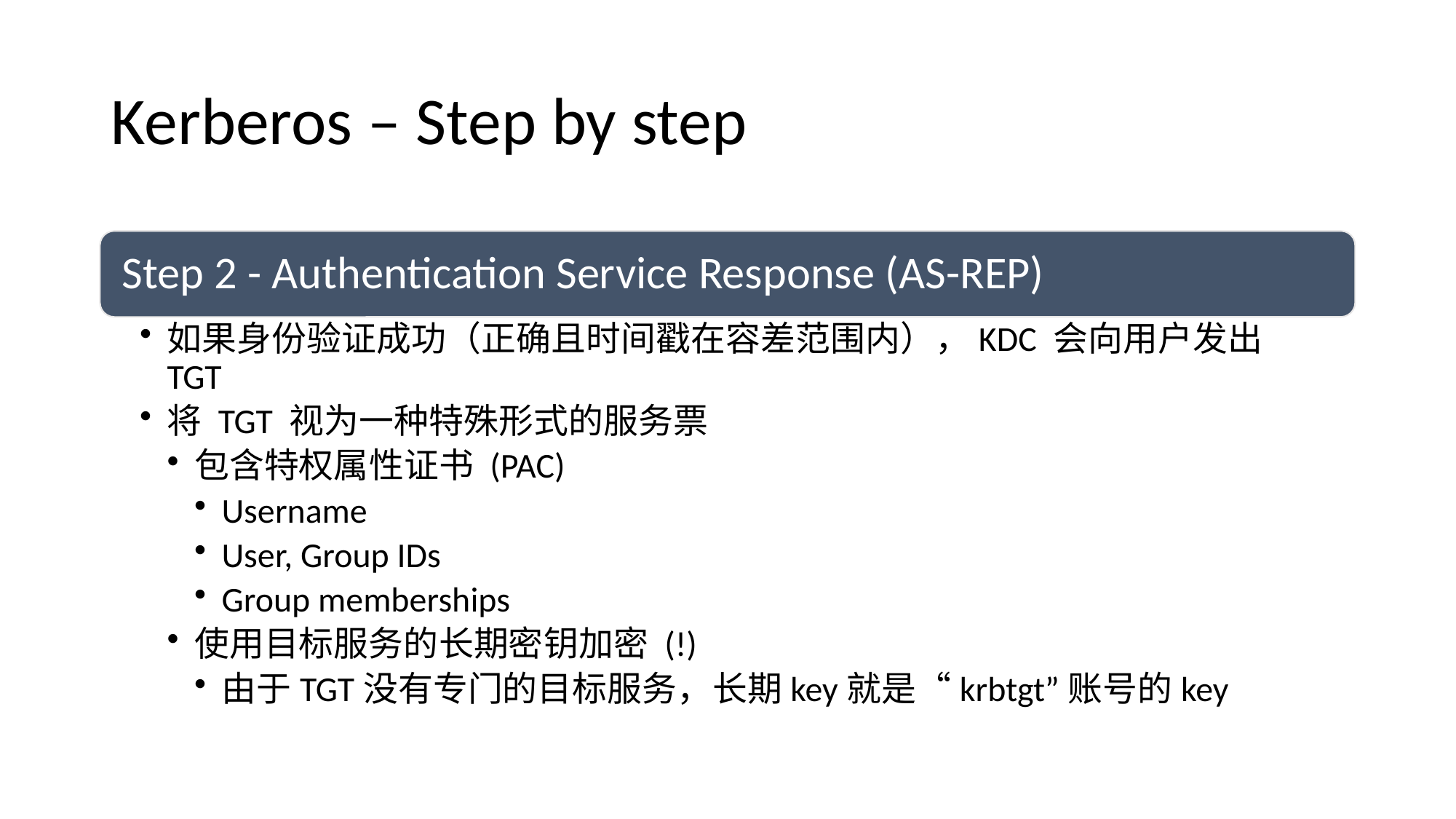

# Kerberos – Step by step
Step 2 - Authentication Service Response (AS-REP)
如果身份验证成功（正确且时间戳在容差范围内），KDC 会向用户发出 TGT
将 TGT 视为一种特殊形式的服务票
包含特权属性证书 (PAC)
Username
User, Group IDs
Group memberships
使用目标服务的长期密钥加密 (!)
由于TGT没有专门的目标服务，长期key就是“krbtgt”账号的key